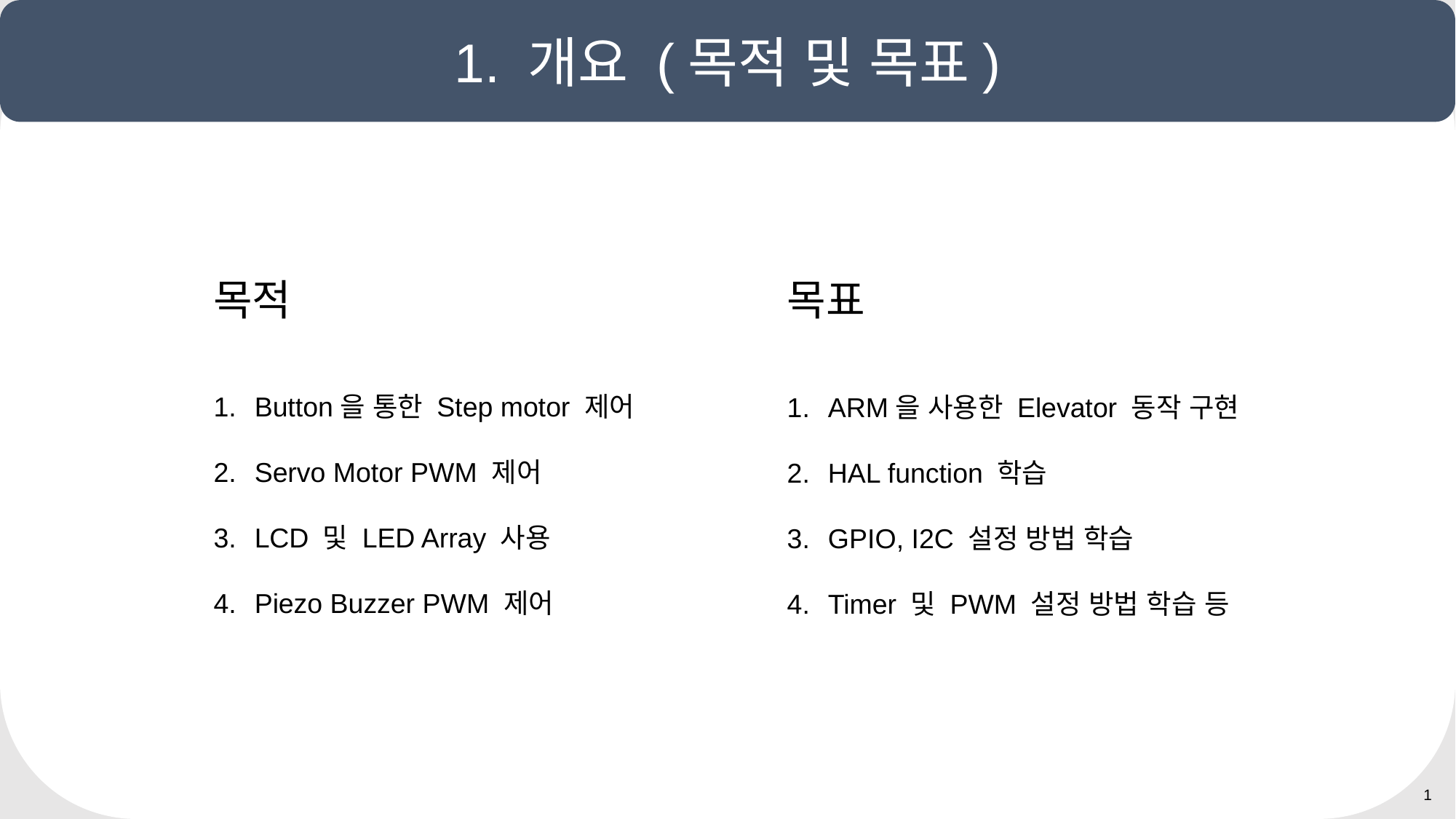

1. 개요 (목적 및 목표)
목적

Button을 통한 Step motor 제어

Servo Motor PWM 제어

LCD 및 LED Array 사용

Piezo Buzzer PWM 제어

목표

ARM을 사용한 Elevator 동작 구현

HAL function 학습

GPIO, I2C 설정 방법 학습

Timer 및 PWM 설정 방법 학습 등

1